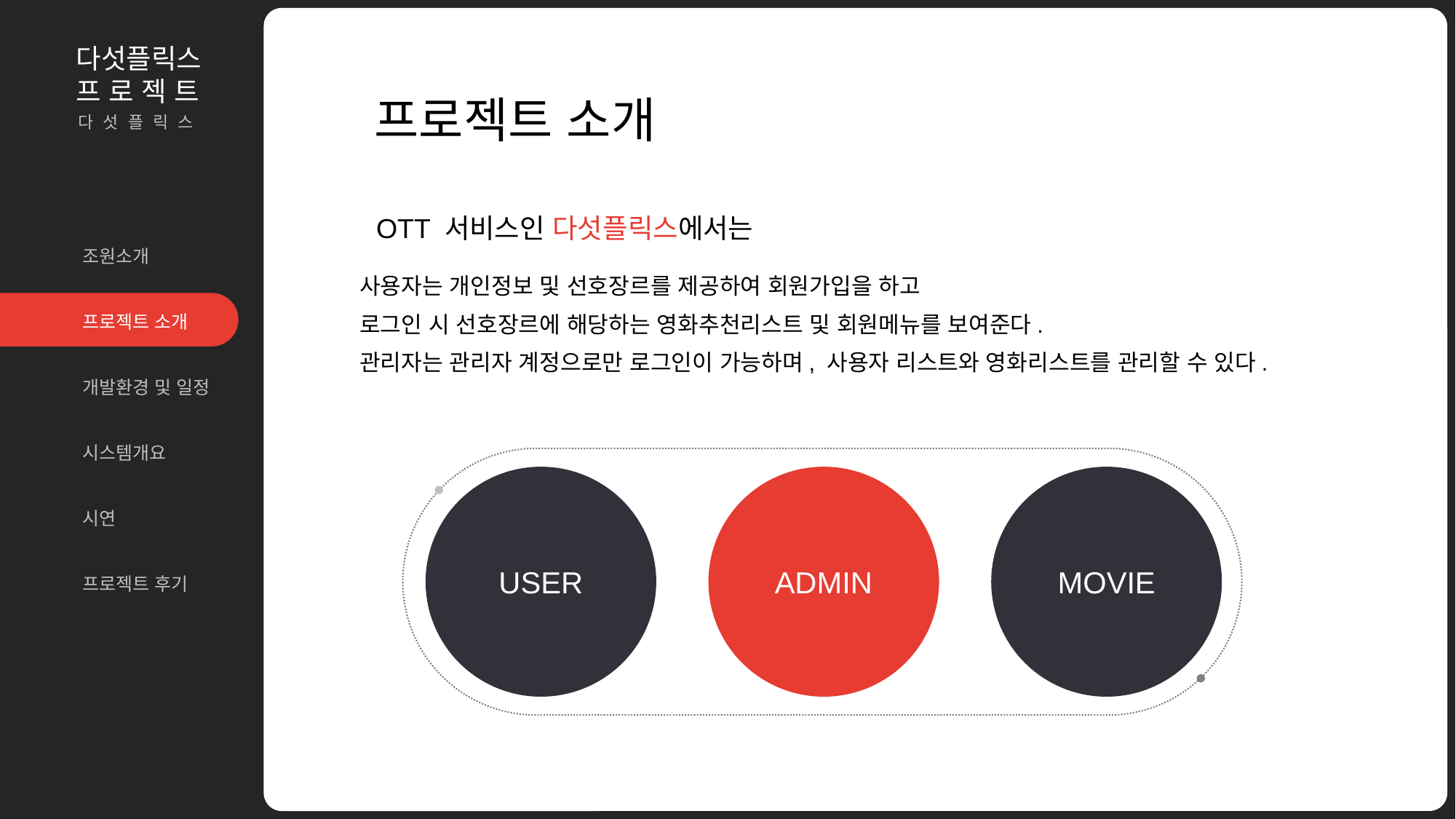

조원소개
개발환경 및 일정
시스템개요
시연
프로젝트 소개
다섯플릭스
프 로 젝 트
프로젝트 소개
다  섯  플  릭  스
OTT 서비스인 다섯플릭스에서는
조원소개

프로젝트 소개

개발환경 및 일정

시스템개요

시연

프로젝트 후기

사용자는 개인정보 및 선호장르를 제공하여 회원가입을 하고
로그인 시 선호장르에 해당하는 영화추천리스트 및 회원메뉴를 보여준다.
관리자는 관리자 계정으로만 로그인이 가능하며, 사용자 리스트와 영화리스트를 관리할 수 있다.

USER
ADMIN
MOVIE